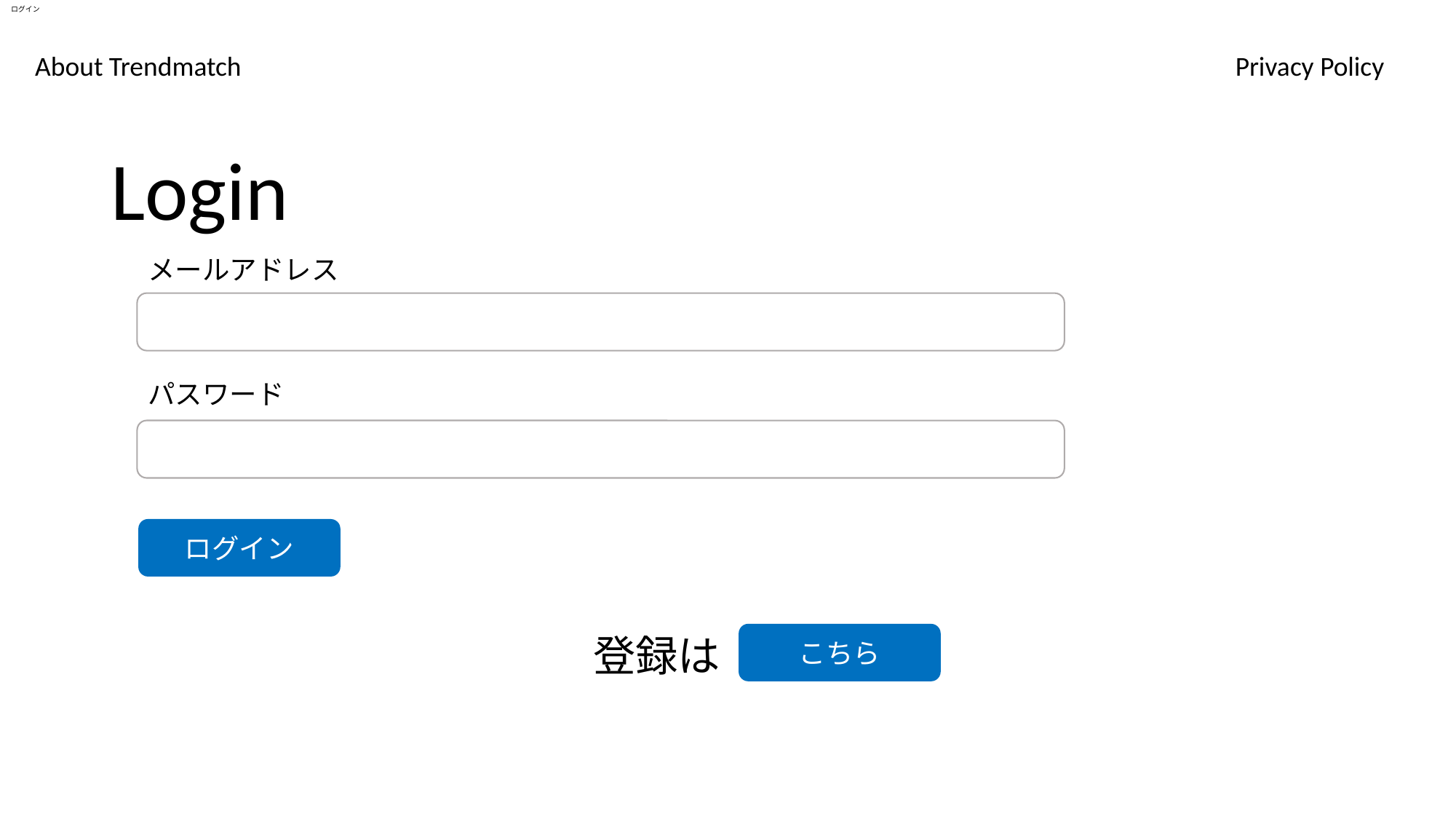

# ログイン
About Trendmatch
Privacy Policy
Login
メールアドレス

パスワード

ログイン
登録は
こちら